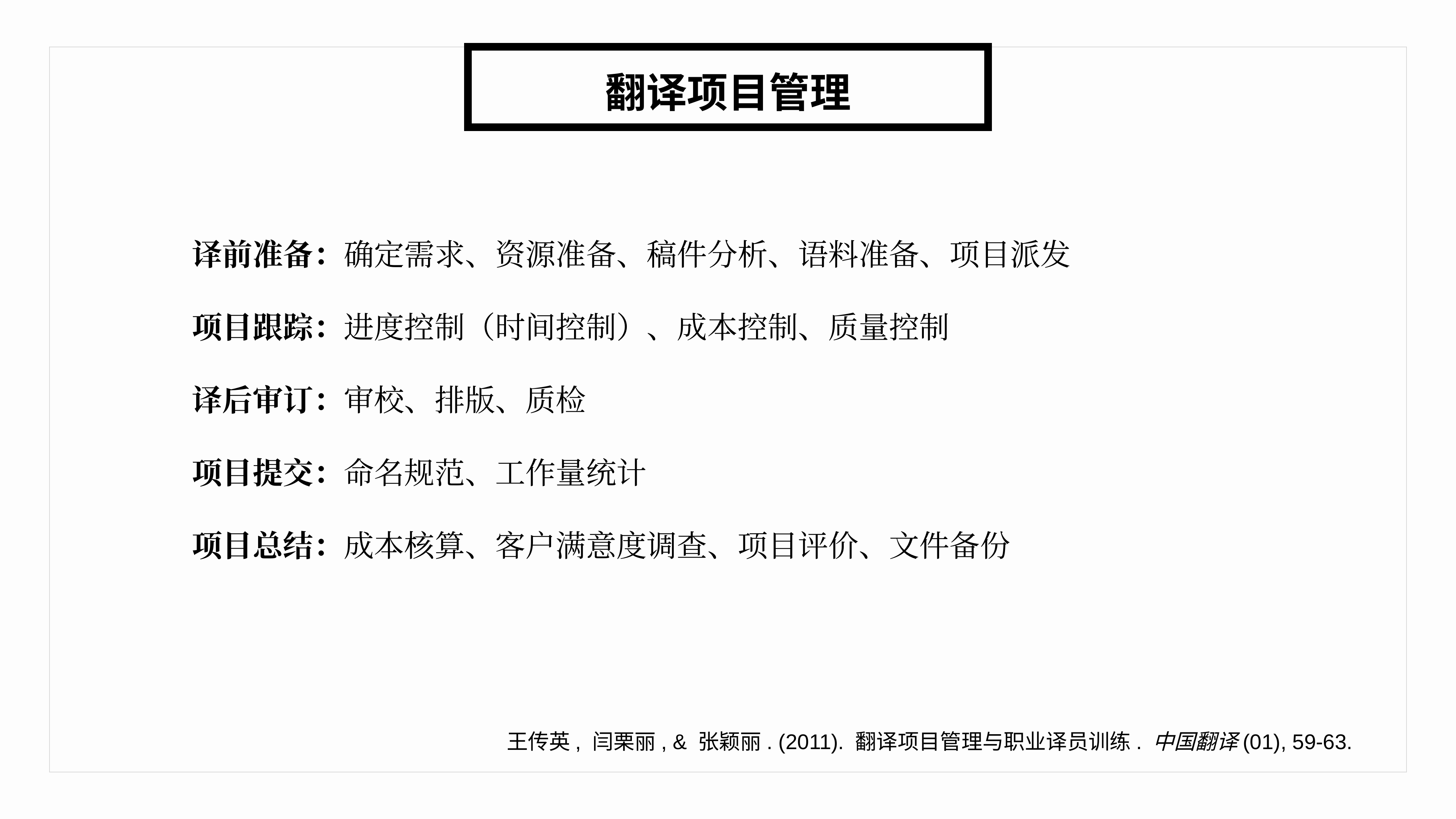

翻译项目管理
译前准备：确定需求、资源准备、稿件分析、语料准备、项目派发
项目跟踪：进度控制（时间控制）、成本控制、质量控制
译后审订：审校、排版、质检
项目提交：命名规范、工作量统计
项目总结：成本核算、客户满意度调查、项目评价、文件备份

王传英, 闫栗丽, & 张颖丽. (2011). 翻译项目管理与职业译员训练. 中国翻译(01), 59-63.